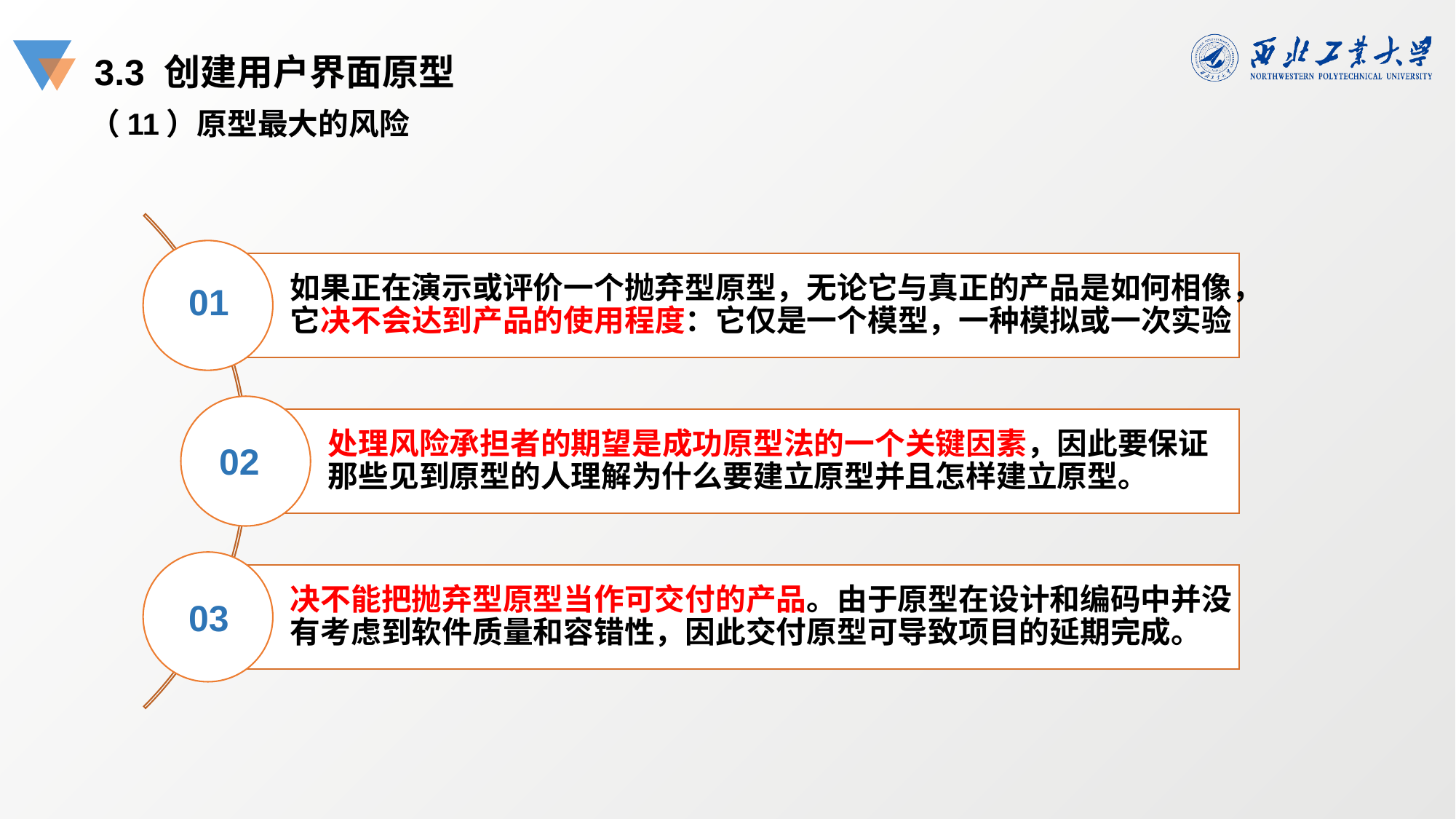

3.3 创建用户界面原型
（11）原型最大的风险

如果正在演示或评价一个抛弃型原型，无论它与真正的产品是如何相像，它决不会达到产品的使用程度：它仅是一个模型，一种模拟或一次实验
01

处理风险承担者的期望是成功原型法的一个关键因素，因此要保证那些见到原型的人理解为什么要建立原型并且怎样建立原型。
02

决不能把抛弃型原型当作可交付的产品。由于原型在设计和编码中并没有考虑到软件质量和容错性，因此交付原型可导致项目的延期完成。
03
38